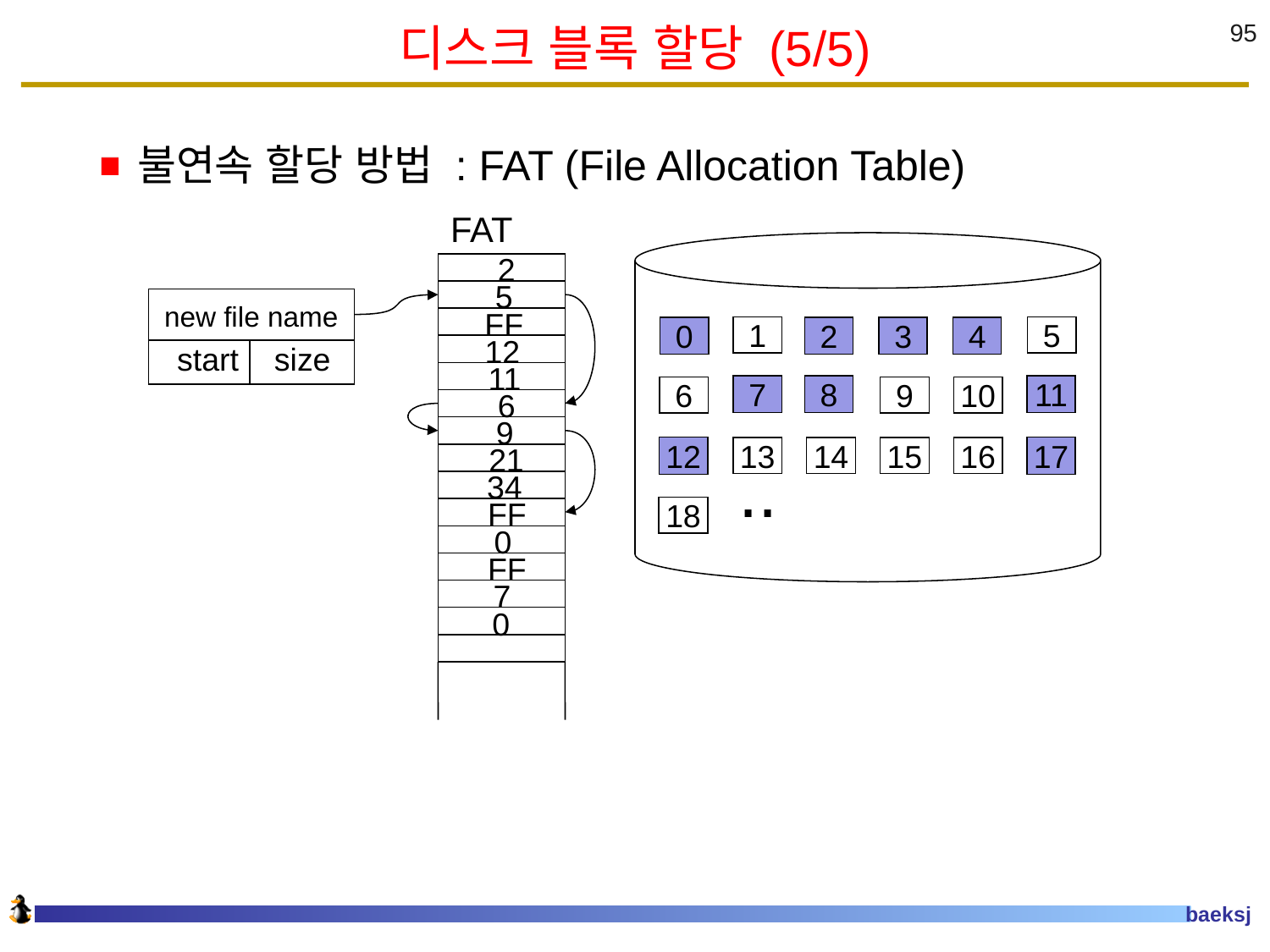

# 디스크 블록 할당 (5/5)
95
불연속 할당 방법 : FAT (File Allocation Table)

블록 체인, 인덱스 블록, FAT 간에 장단점을 논해 보자. Linux는 어떤 방법을 사용하고 있는가?
        FAT

  2

   5

new file name

 FF
1
5
0
2
3
4
 start    size

  12

      11
7
8
11
6
9
10

  6

   9
12
17
13
14
15
16
..

  21

  34
18

FF

0

FF

   7

0